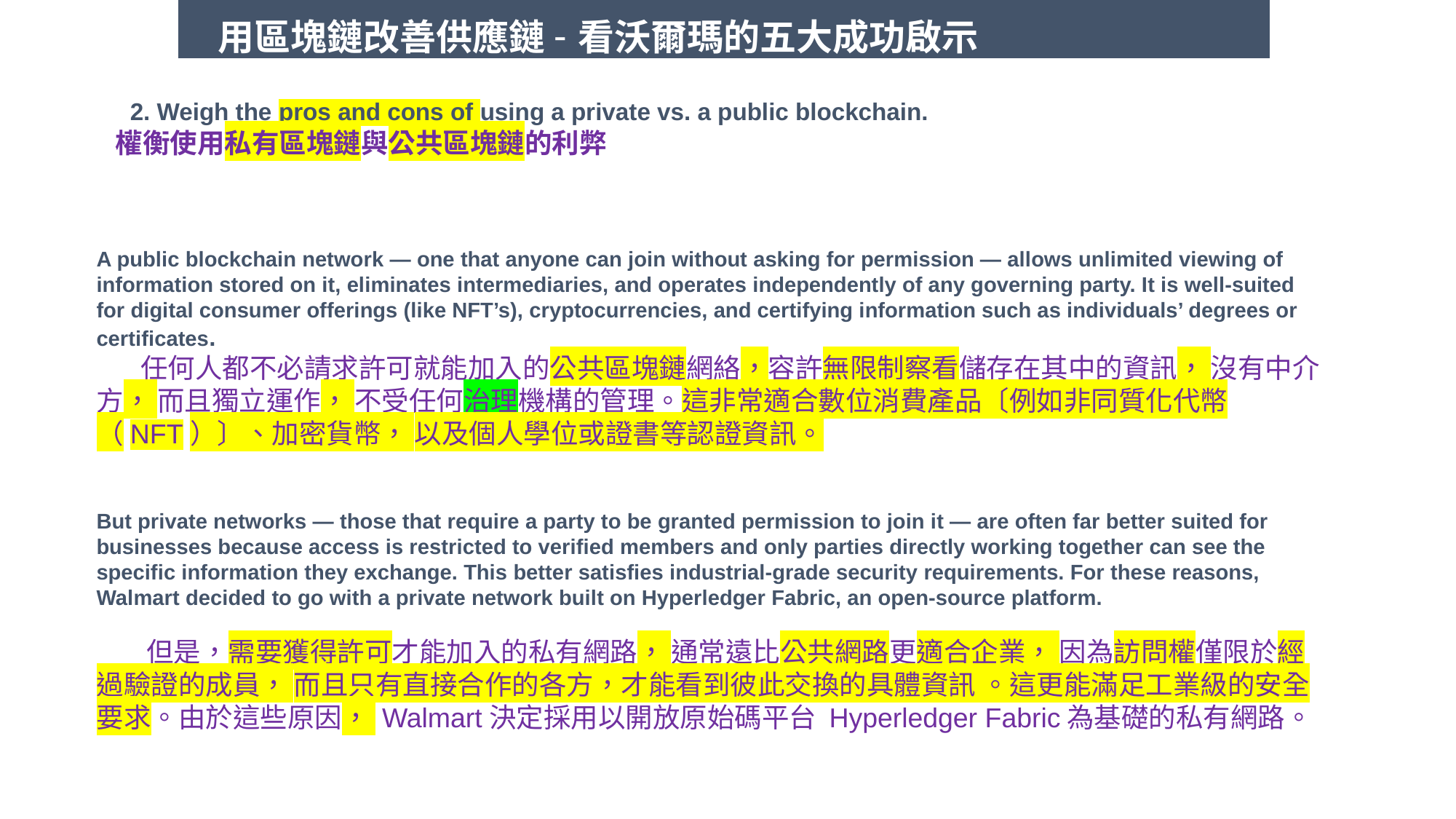

用區塊鏈改善供應鏈-看沃爾瑪的五大成功啟示

     2. Weigh the pros and cons of using a private vs. a public blockchain.                                                              權衡使用私有區塊鏈與公共區塊鏈的利弊

A public blockchain network — one that anyone can join without asking for permission — allows unlimited viewing of information stored on it, eliminates intermediaries, and operates independently of any governing party. It is well-suited for digital consumer offerings (like NFT’s), cryptocurrencies, and certifying information such as individuals’ degrees or certificates.
       任何人都不必請求許可就能加入的公共區塊鏈網絡，容許無限制察看儲存在其中的資訊， 沒有中介方， 而且獨立運作， 不受任何治理機構的管理。這非常適合數位消費產品〔例如非同質化代幣（NFT）〕、加密貨幣， 以及個人學位或證書等認證資訊。

But private networks — those that require a party to be granted permission to join it — are often far better suited for businesses because access is restricted to verified members and only parties directly working together can see the specific information they exchange. This better satisfies industrial-grade security requirements. For these reasons, Walmart decided to go with a private network built on Hyperledger Fabric, an open-source platform.

       但是，需要獲得許可才能加入的私有網路， 通常遠比公共網路更適合企業， 因為訪問權僅限於經過驗證的成員， 而且只有直接合作的各方，才能看到彼此交換的具體資訊 。這更能滿足工業級的安全要求。由於這些原因， Walmart決定採用以開放原始碼平台 Hyperledger Fabric為基礎的私有網路。